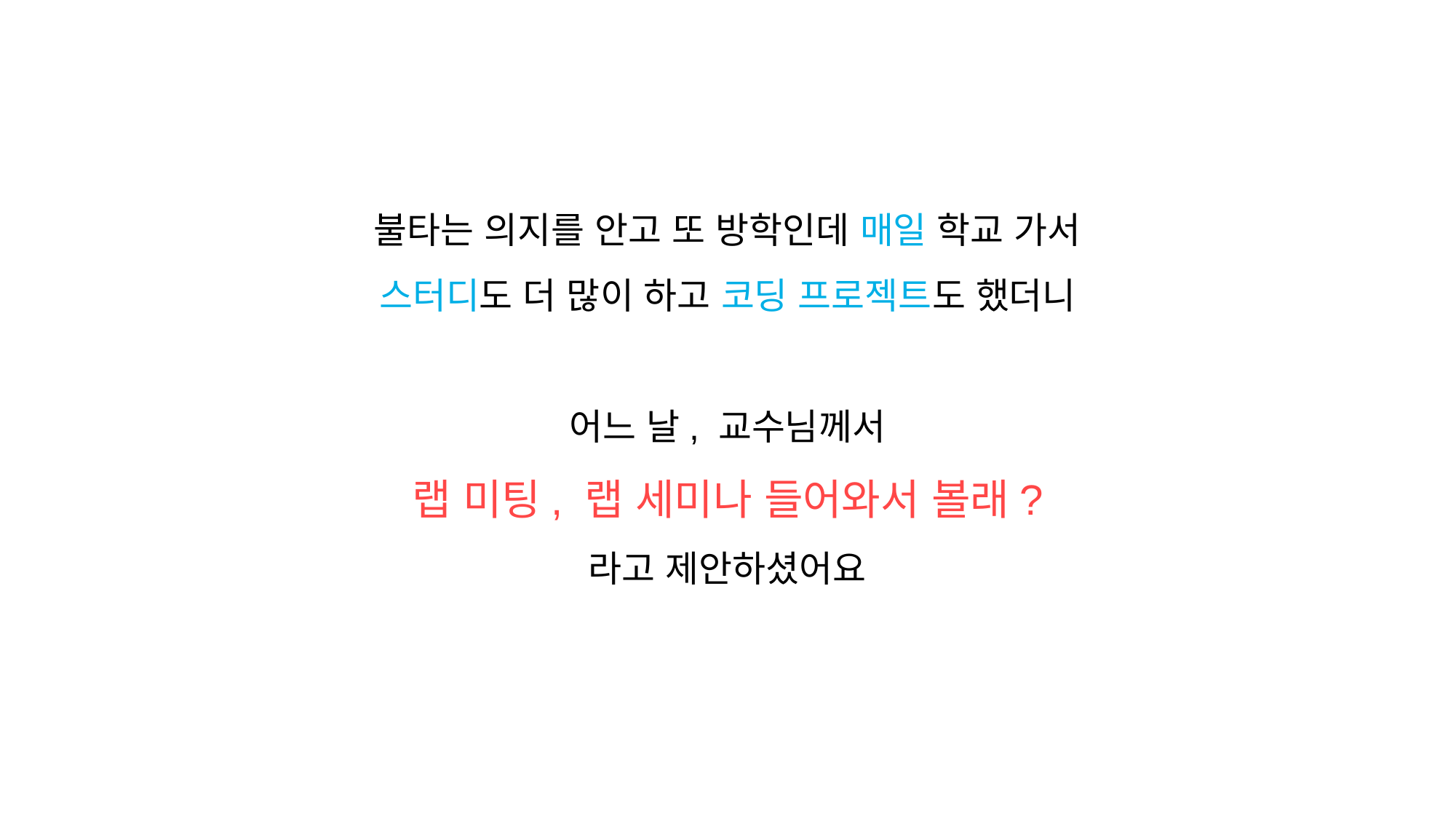

불타는 의지를 안고 또 방학인데 매일 학교 가서
스터디도 더 많이 하고 코딩 프로젝트도 했더니

어느 날, 교수님께서
랩 미팅, 랩 세미나 들어와서 볼래?
라고 제안하셨어요